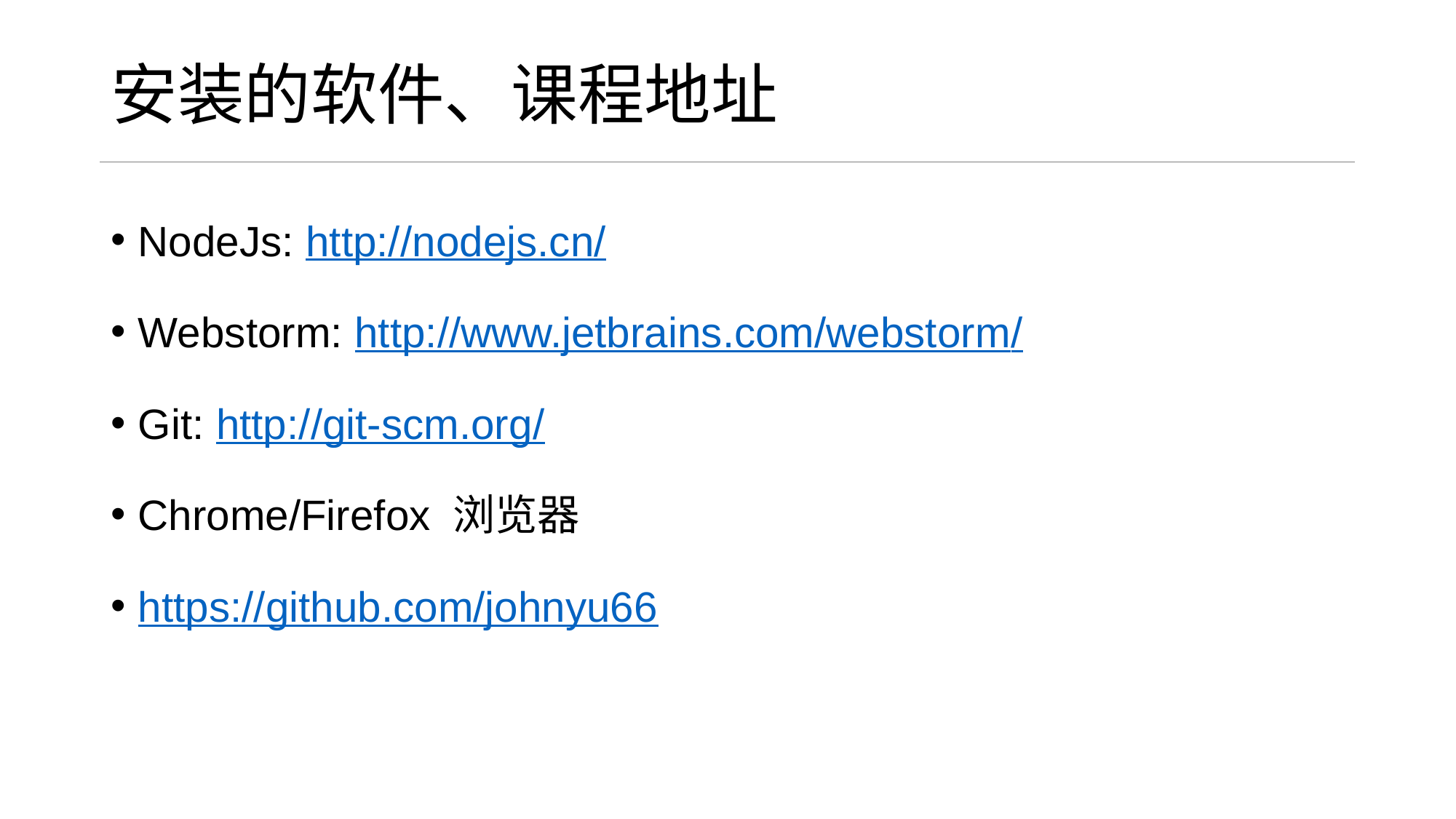

# 安装的软件、课程地址
NodeJs: http://nodejs.cn/
Webstorm: http://www.jetbrains.com/webstorm/
Git: http://git-scm.org/
Chrome/Firefox 浏览器
https://github.com/johnyu66